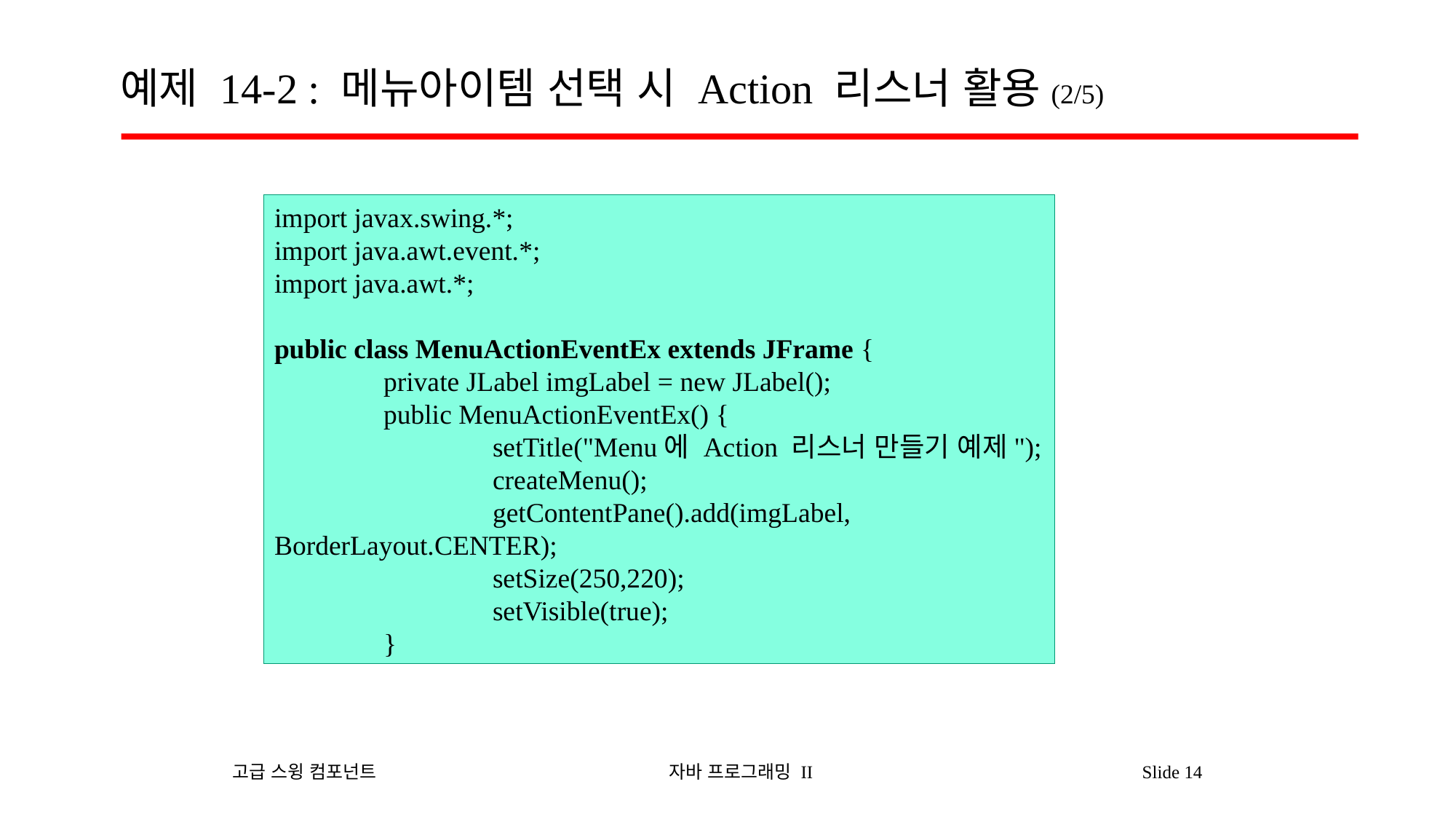

# 예제 14-2 : 메뉴아이템 선택 시 Action 리스너 활용(2/5)
import javax.swing.*;
import java.awt.event.*;
import java.awt.*;

public class MenuActionEventEx extends JFrame {
	private JLabel imgLabel = new JLabel();
	public MenuActionEventEx() {
		setTitle("Menu에 Action 리스너 만들기 예제");
		createMenu();
		getContentPane().add(imgLabel, BorderLayout.CENTER);
		setSize(250,220);
		setVisible(true);
	}